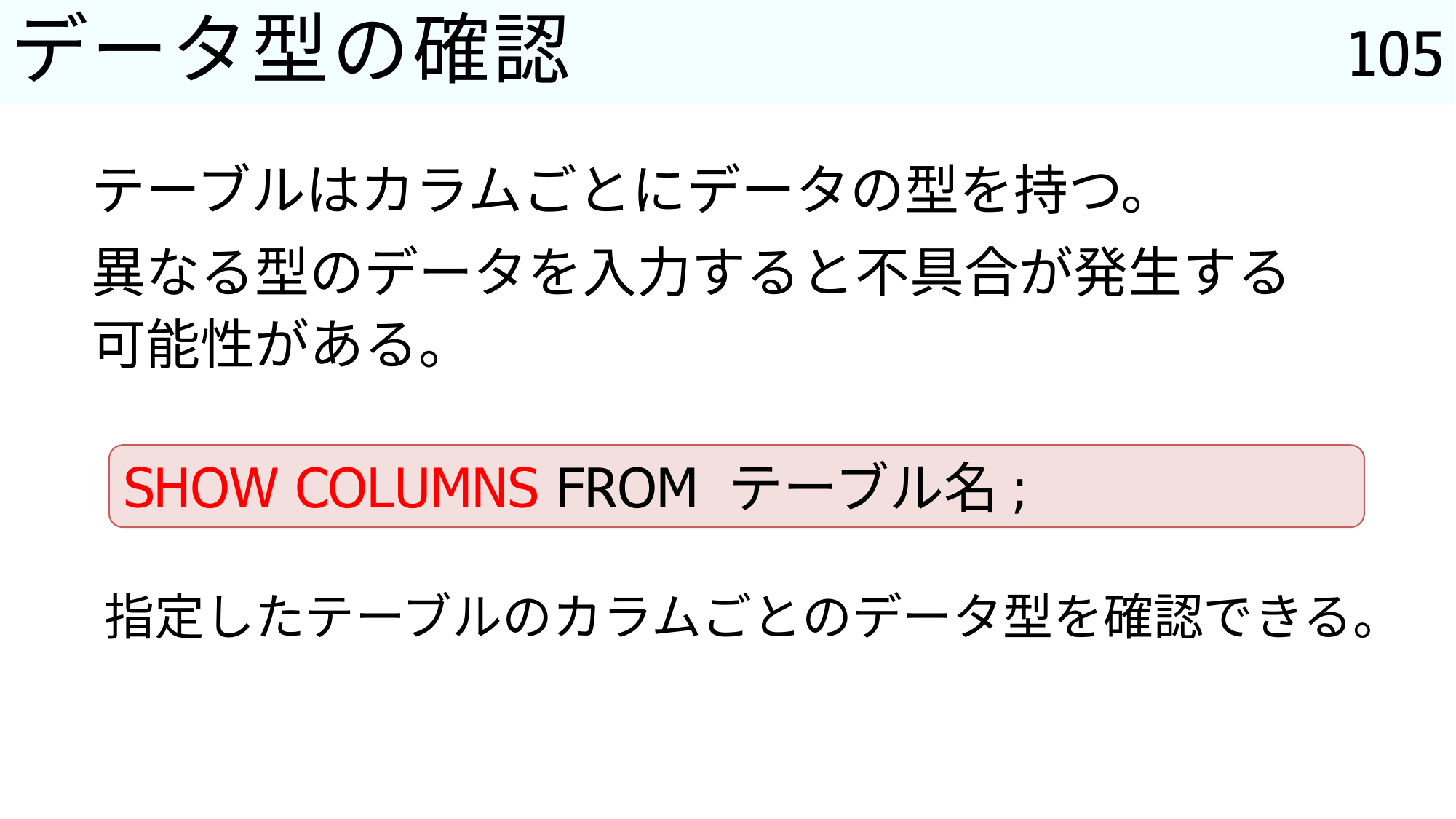

105
# データ型の確認
テーブルはカラムごとにデータの型を持つ。
異なる型のデータを入力すると不具合が発生する
可能性がある。
SHOW COLUMNS FROM テーブル名;

指定したテーブルのカラムごとのデータ型を確認できる。